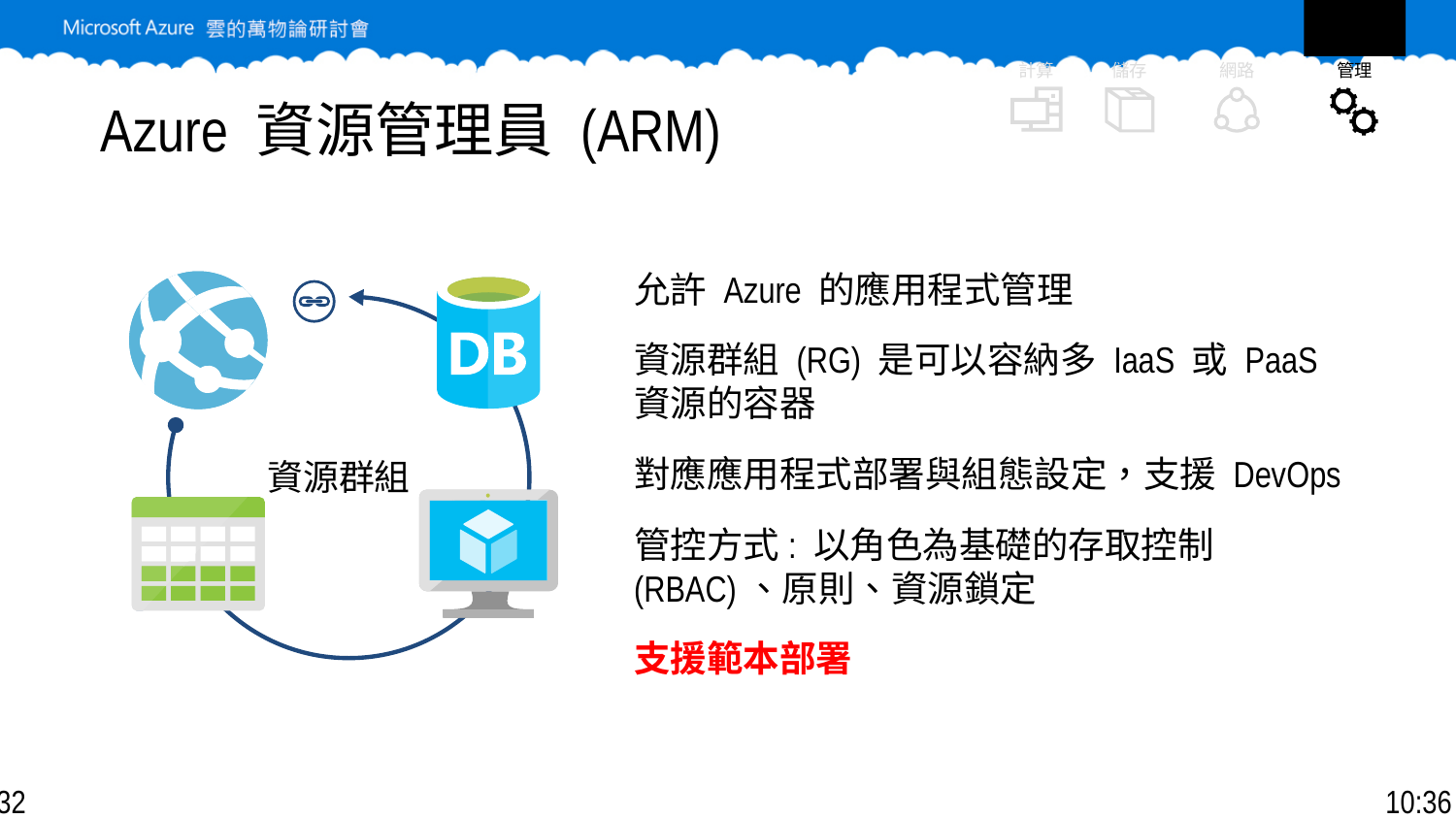

計算

管理
網路

儲存

# Azure 資源管理員 (ARM)

允許 Azure 的應用程式管理
資源群組 (RG) 是可以容納多 IaaS 或 PaaS 資源的容器
對應應用程式部署與組態設定，支援 DevOps
管控方式: 以角色為基礎的存取控制 (RBAC)、原則、資源鎖定
支援範本部署

資源群組